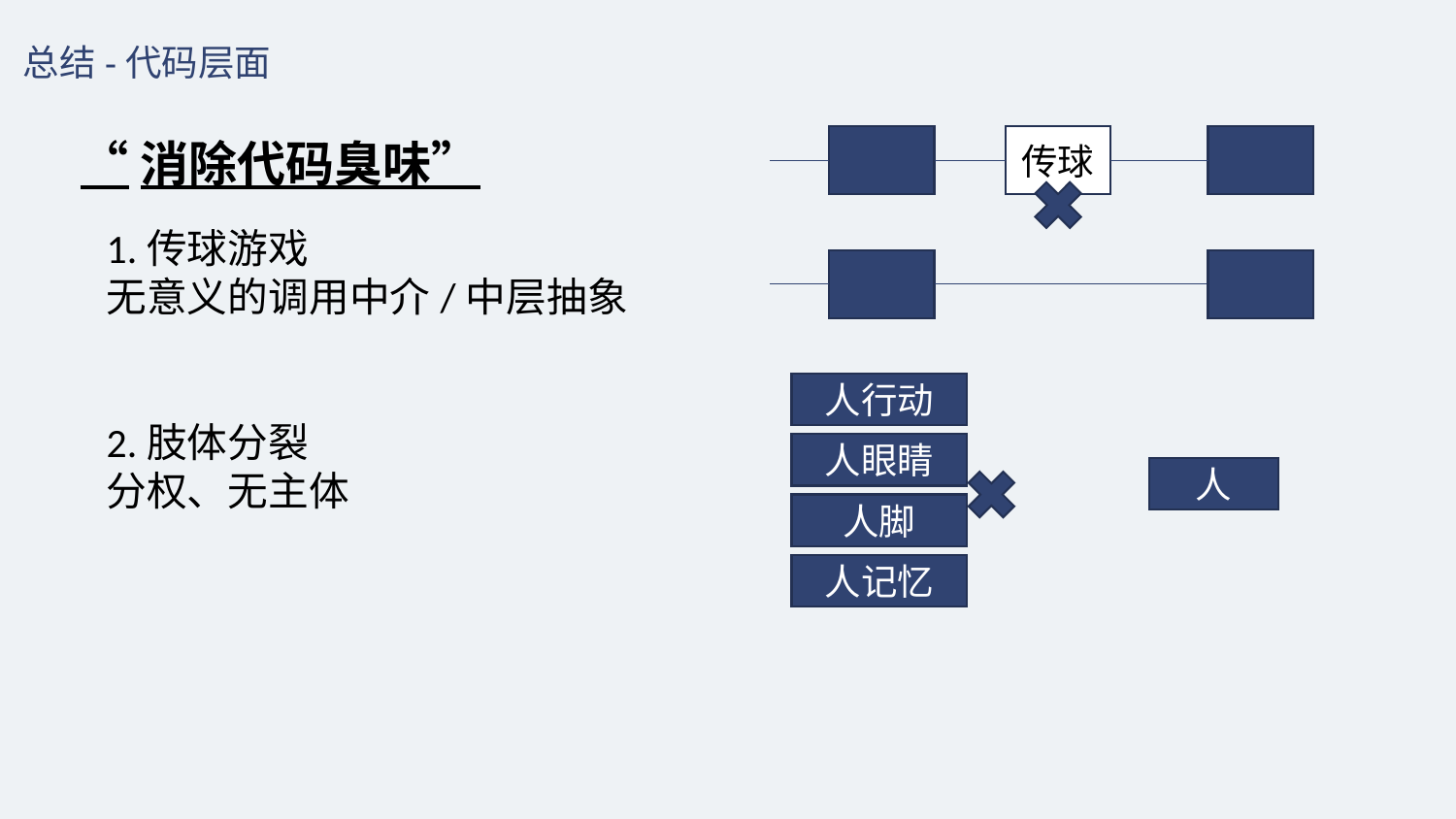

总结-代码层面
“消除代码臭味”
传球

1.传球游戏
无意义的调用中介/中层抽象

2.肢体分裂
分权、无主体
人行动
人眼睛
人
人脚
人记忆